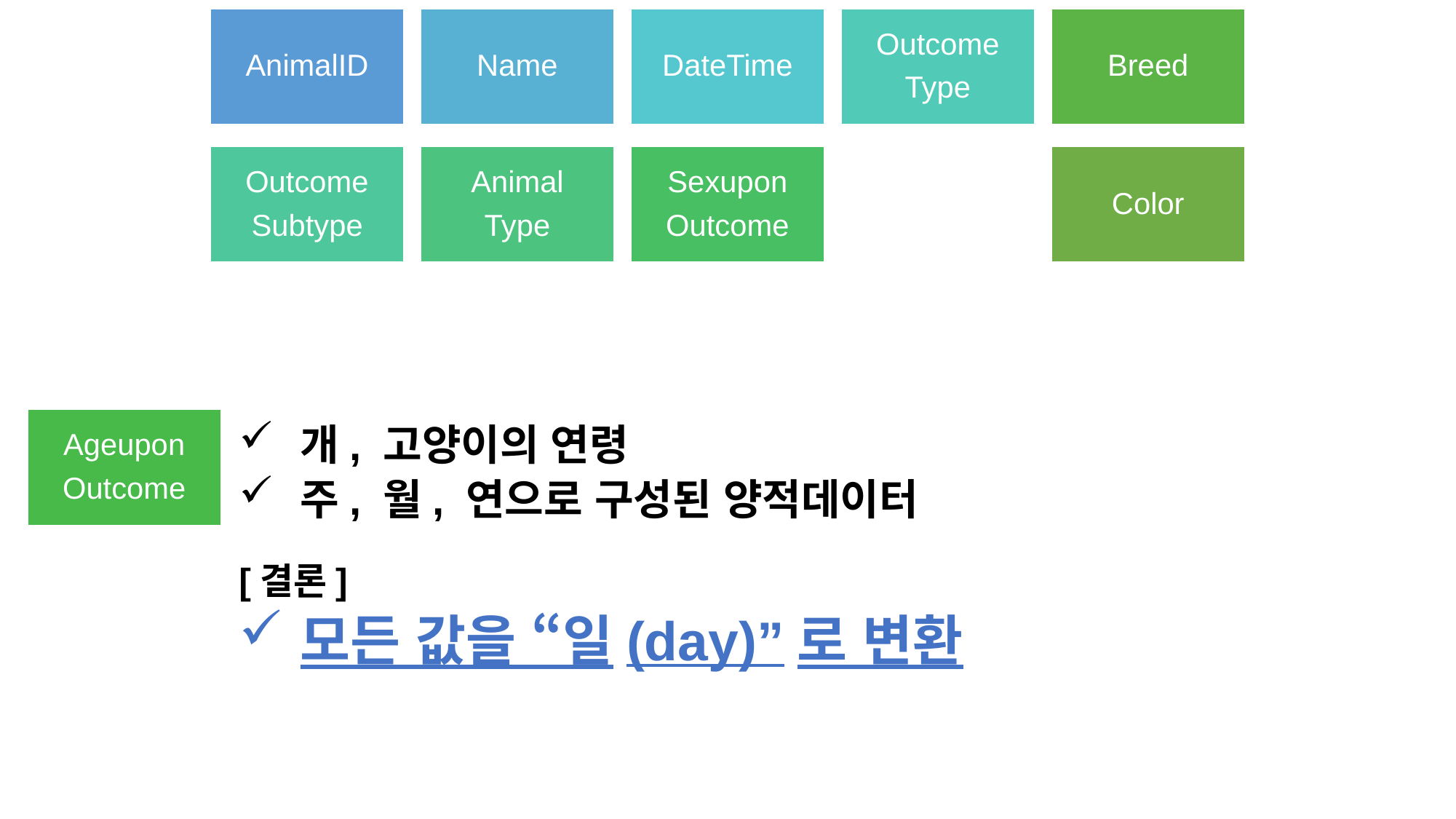

AnimalID
Name
DateTime
Outcome
Type
Breed
Outcome
Subtype
Animal
Type
Sexupon
Outcome
Color
Ageupon
Outcome
개, 고양이의 연령
주, 월, 연으로 구성된 양적데이터

[결론]
모든 값을 “일(day)”로 변환